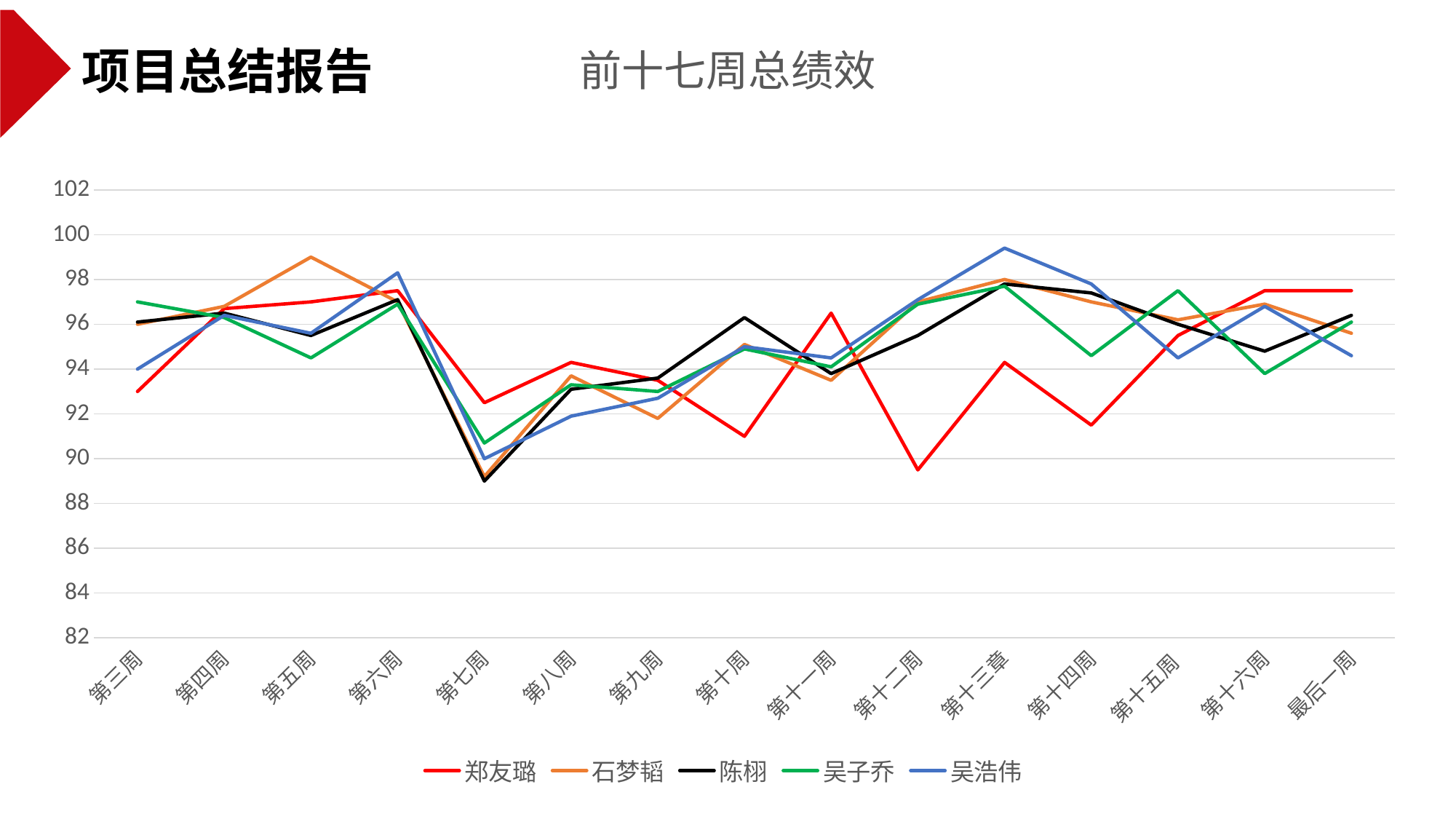

项目总结报告
前十七周总绩效

### Chart

| Category | 郑友璐 | 石梦韬 | 陈栩 | 吴子乔 | 吴浩伟 |
|---|---|---|---|---|---|
| 第三周 | 93.0 | 96.0 | 96.1 | 97.0 | 94.0 |
| 第四周 | 96.7 | 96.8 | 96.5 | 96.3 | 96.4 |
| 第五周 | 97.0 | 99.0 | 95.5 | 94.5 | 95.6 |
| 第六周 | 97.5 | 97.0 | 97.1 | 96.9 | 98.3 |
| 第七周 | 92.5 | 89.2 | 89.0 | 90.7 | 90.0 |
| 第八周 | 94.3 | 93.7 | 93.1 | 93.3 | 91.9 |
| 第九周 | 93.5 | 91.8 | 93.6 | 93.0 | 92.7 |
| 第十周 | 91.0 | 95.1 | 96.3 | 94.9 | 95.0 |
| 第十一周 | 96.5 | 93.5 | 93.8 | 94.1 | 94.5 |
| 第十二周 | 89.5 | 97.0 | 95.5 | 96.9 | 97.1 |
| 第十三章 | 94.3 | 98.0 | 97.8 | 97.7 | 99.4 |
| 第十四周 | 91.5 | 97.0 | 97.4 | 94.6 | 97.8 |
| 第十五周  | 95.5 | 96.2 | 96.0 | 97.5 | 94.5 |
| 第十六周 | 97.5 | 96.9 | 94.8 | 93.8 | 96.8 |
| 最后一周 | 97.5 | 95.6 | 96.4 | 96.1 | 94.6 |